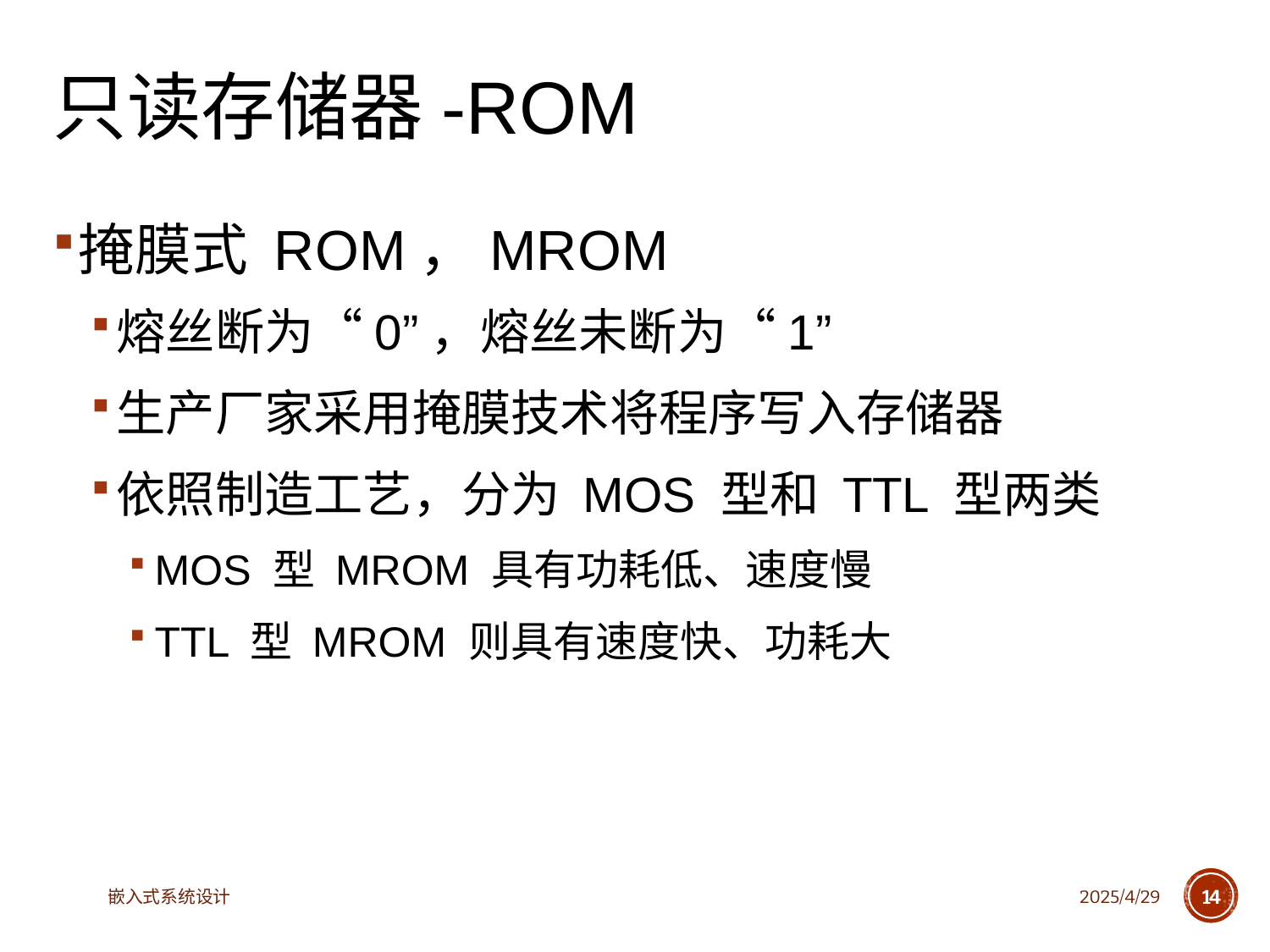

# 只读存储器-ROM
掩膜式 ROM，MROM
熔丝断为“0”，熔丝未断为“1”
生产厂家采用掩膜技术将程序写入存储器
依照制造工艺，分为 MOS 型和 TTL 型两类
MOS 型 MROM 具有功耗低、速度慢
TTL 型 MROM 则具有速度快、功耗大
嵌入式系统设计
2025/4/29
14